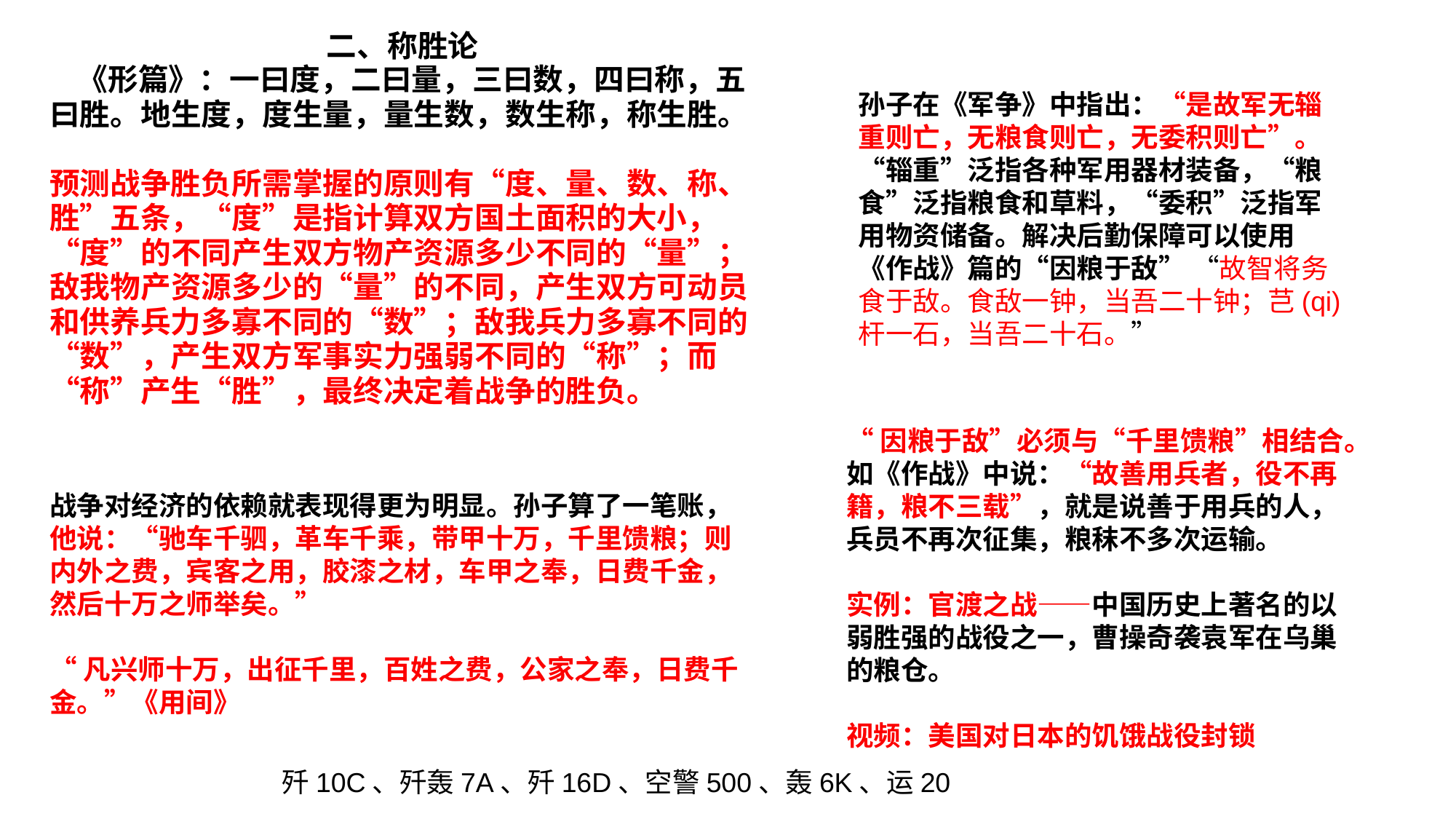

二、称胜论
   《形篇》：一曰度，二曰量，三曰数，四曰称，五曰胜。地生度，度生量，量生数，数生称，称生胜。

预测战争胜负所需掌握的原则有“度、量、数、称、胜”五条，“度”是指计算双方国土面积的大小，“度”的不同产生双方物产资源多少不同的“量”；敌我物产资源多少的“量”的不同，产生双方可动员和供养兵力多寡不同的“数”；敌我兵力多寡不同的“数”，产生双方军事实力强弱不同的“称”；而“称”产生“胜”，最终决定着战争的胜负。
孙子在《军争》中指出：“是故军无辎重则亡，无粮食则亡，无委积则亡”。“辎重”泛指各种军用器材装备，“粮食”泛指粮食和草料，“委积”泛指军用物资储备。解决后勤保障可以使用《作战》篇的“因粮于敌” “故智将务食于敌。食敌一钟，当吾二十钟；芑(qi)杆一石，当吾二十石。”
“因粮于敌”必须与“千里馈粮”相结合。
如《作战》中说：“故善用兵者，役不再籍，粮不三载”，就是说善于用兵的人，兵员不再次征集，粮秣不多次运输。

实例：官渡之战——中国历史上著名的以弱胜强的战役之一，曹操奇袭袁军在乌巢的粮仓。

视频：美国对日本的饥饿战役封锁
战争对经济的依赖就表现得更为明显。孙子算了一笔账，他说：“驰车千驷，革车千乘，带甲十万，千里馈粮；则内外之费，宾客之用，胶漆之材，车甲之奉，日费千金，然后十万之师举矣。”

“凡兴师十万，出征千里，百姓之费，公家之奉，日费千金。”《用间》
歼10C、歼轰7A、歼16D、空警500、轰6K、运20